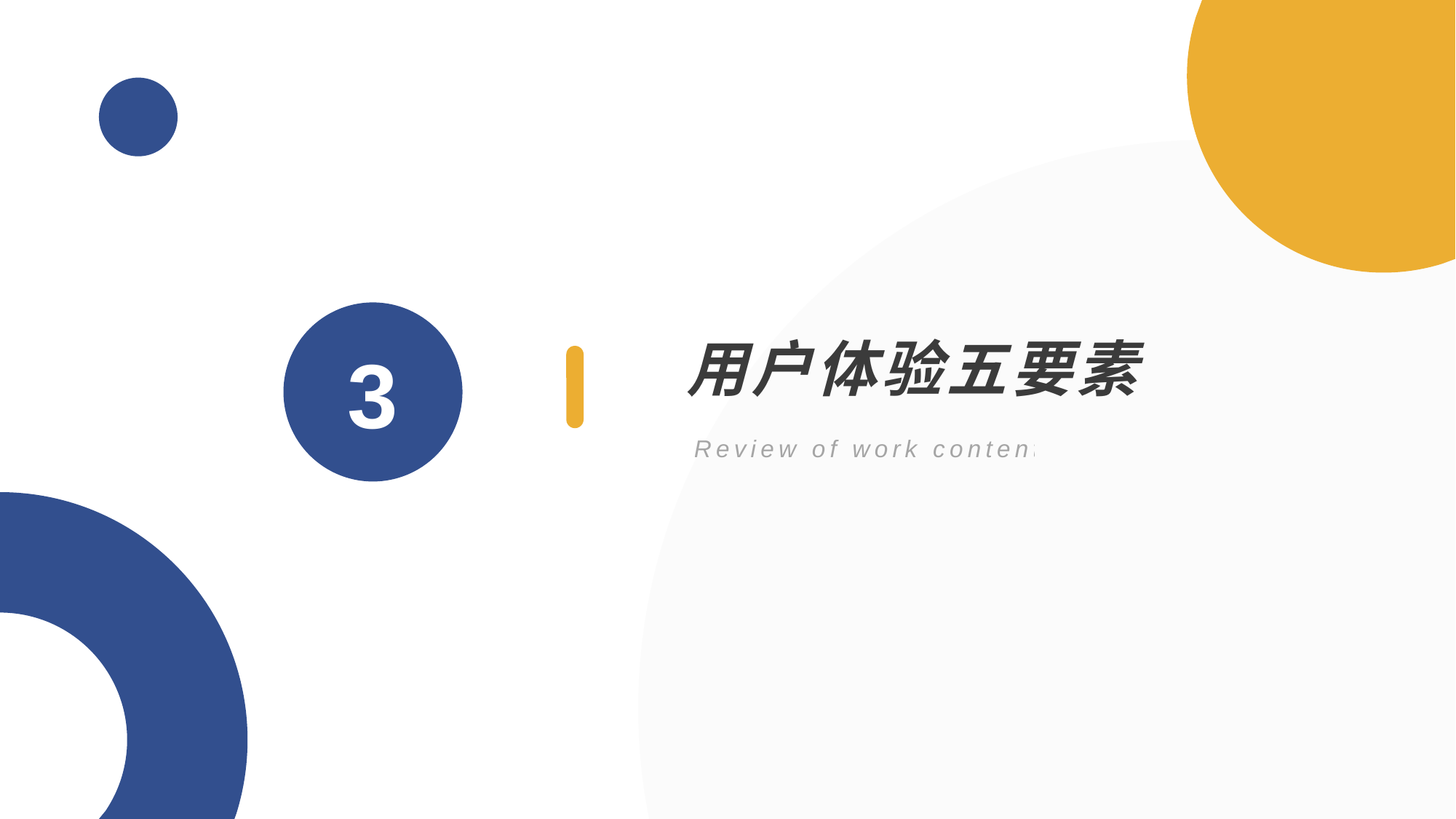

3
用户体验五要素

Review of work contents details